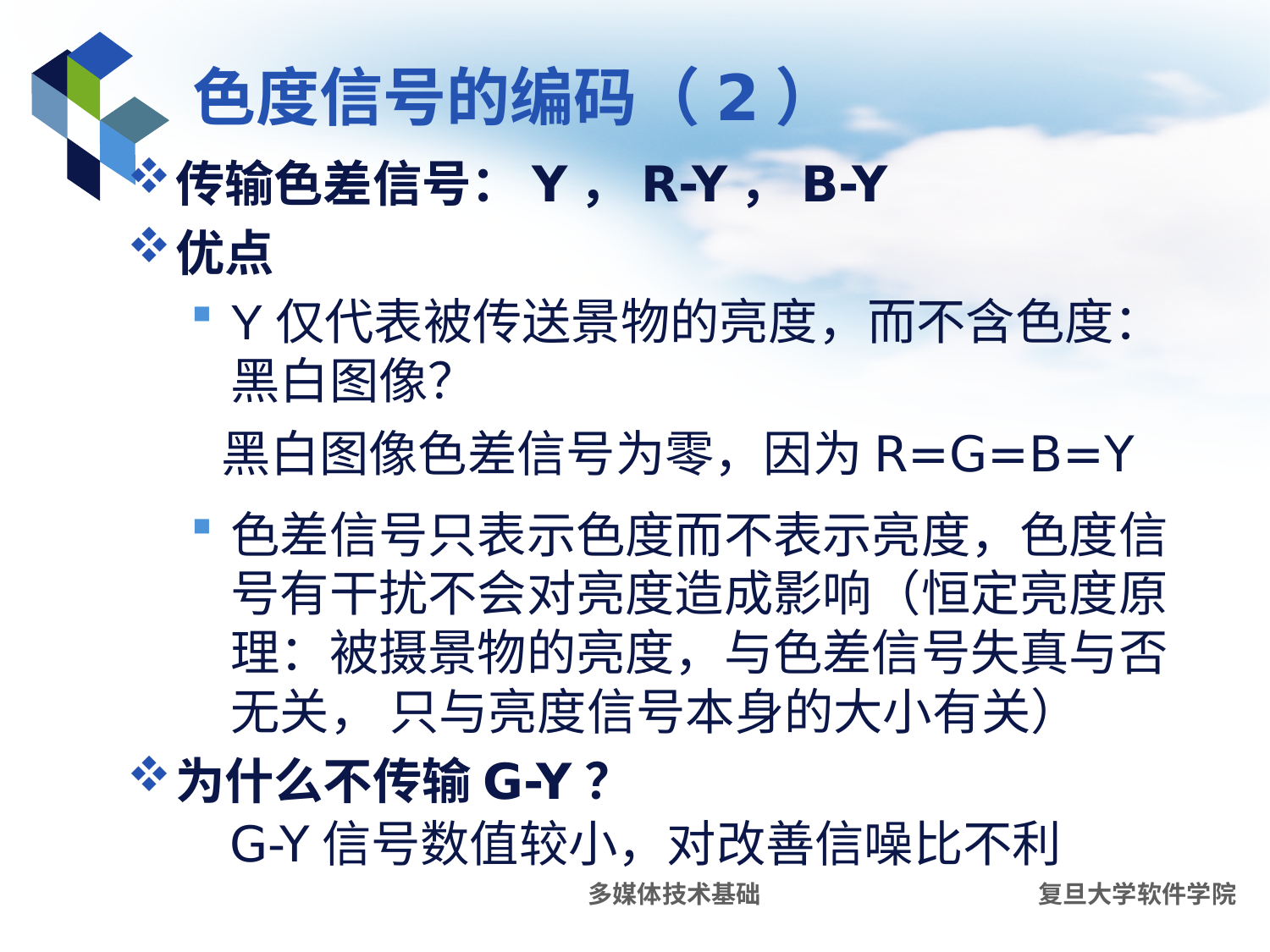

# 色度信号的编码（2）
传输色差信号：Y，R-Y，B-Y
优点
Y仅代表被传送景物的亮度，而不含色度：黑白图像？

色差信号只表示色度而不表示亮度，色度信号有干扰不会对亮度造成影响（恒定亮度原理：被摄景物的亮度，与色差信号失真与否无关， 只与亮度信号本身的大小有关）
为什么不传输G-Y？
黑白图像色差信号为零，因为R=G=B=Y
G-Y信号数值较小，对改善信噪比不利
多媒体技术基础